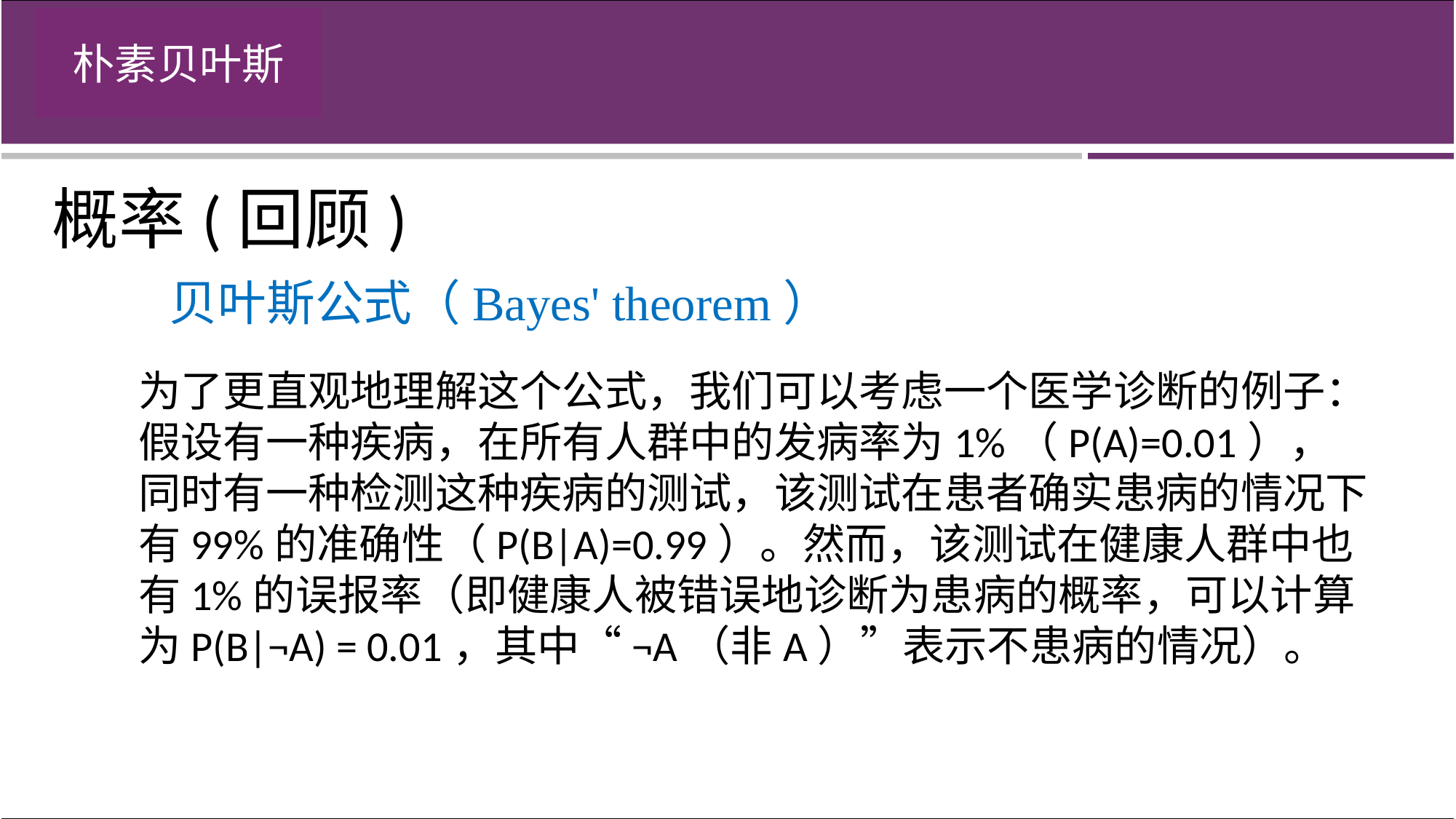

概率(回顾)
贝叶斯公式（Bayes' theorem）
为了更直观地理解这个公式，我们可以考虑一个医学诊断的例子：
假设有一种疾病，在所有人群中的发病率为1%（P(A)=0.01），同时有一种检测这种疾病的测试，该测试在患者确实患病的情况下有99%的准确性（P(B|A)=0.99）。然而，该测试在健康人群中也有1%的误报率（即健康人被错误地诊断为患病的概率，可以计算为P(B|¬A) = 0.01，其中“¬A（非A）”表示不患病的情况）。